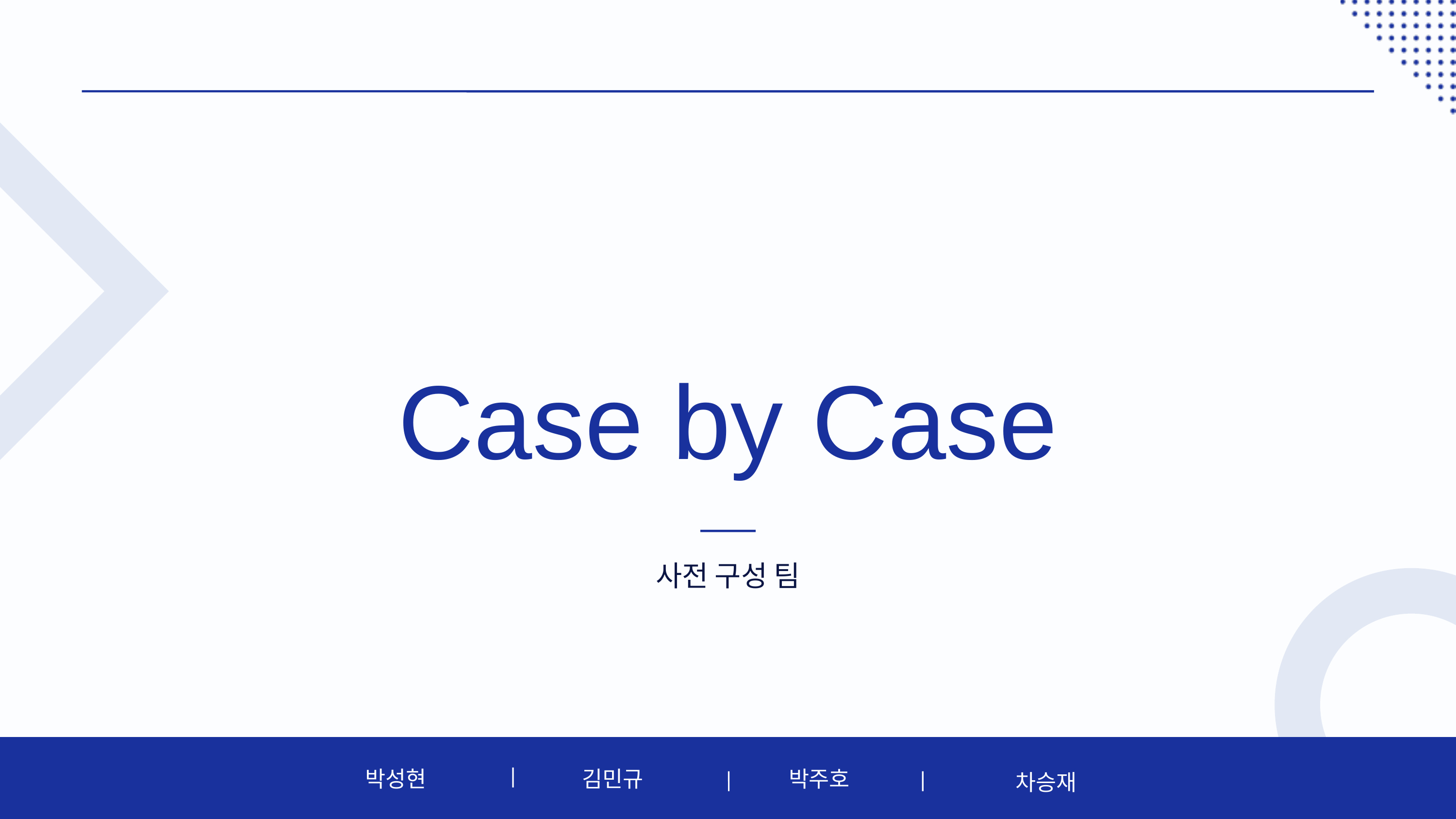

Case by Case

사전 구성 팀

박성현
김민규
박주호
차승재